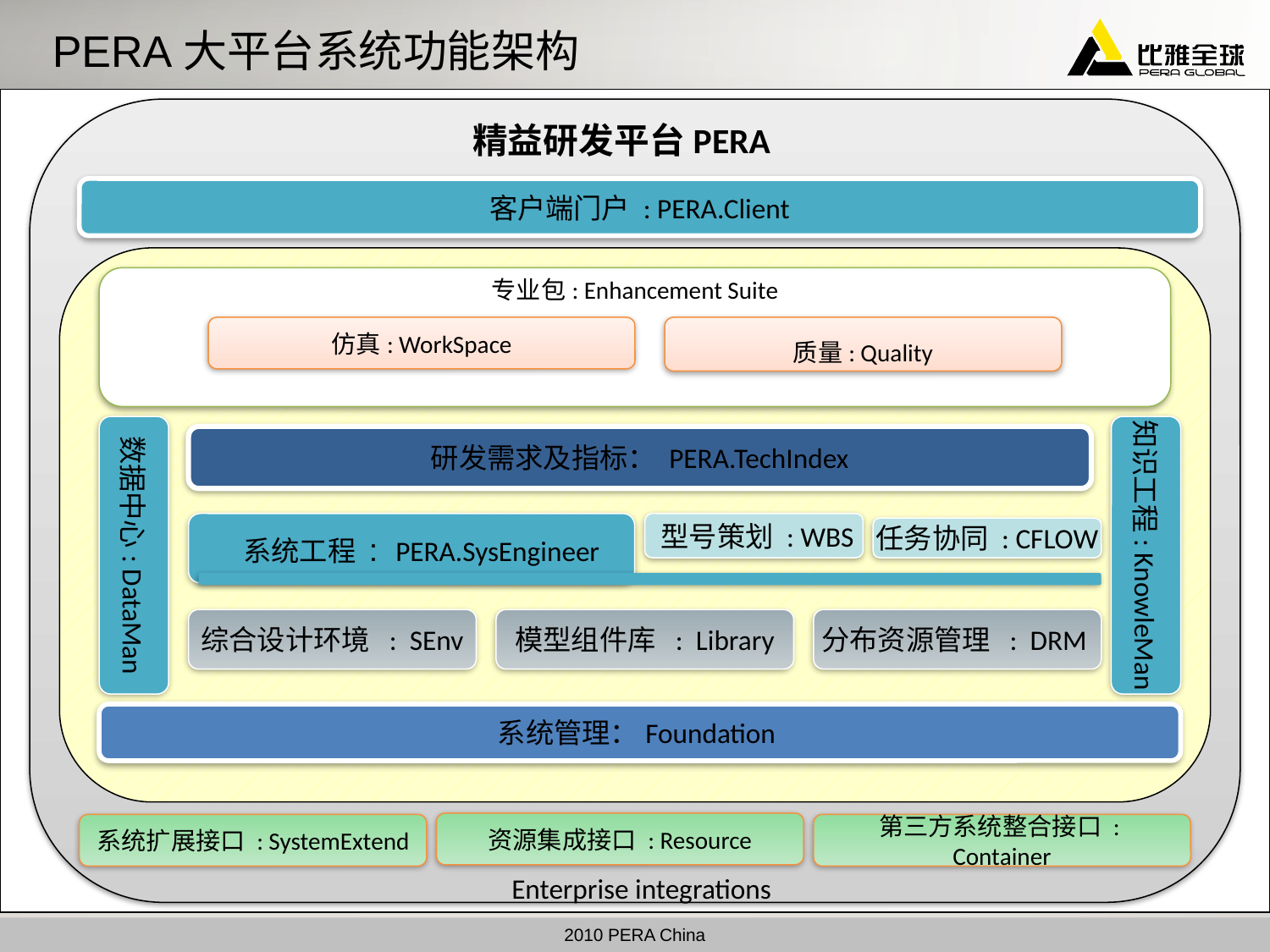

# PERA大平台系统功能架构

 精益研发平台PERA
客户端门户 : PERA.Client

专业包: Enhancement Suite

仿真: WorkSpace
质量: Quality
数据中心: DataMan
知识工程: KnowleMan
研发需求及指标： PERA.TechIndex

 型号策划 : WBS
任务协同 : CFLOW
系统工程 :  PERA.SysEngineer
综合设计环境  :  SEnv
模型组件库  :  Library
分布资源管理  :  DRM
系统管理：Foundation

Enterprise integrations
资源集成接口 : Resource
系统扩展接口 : SystemExtend
第三方系统整合接口 :  Container
Enterprise integrations